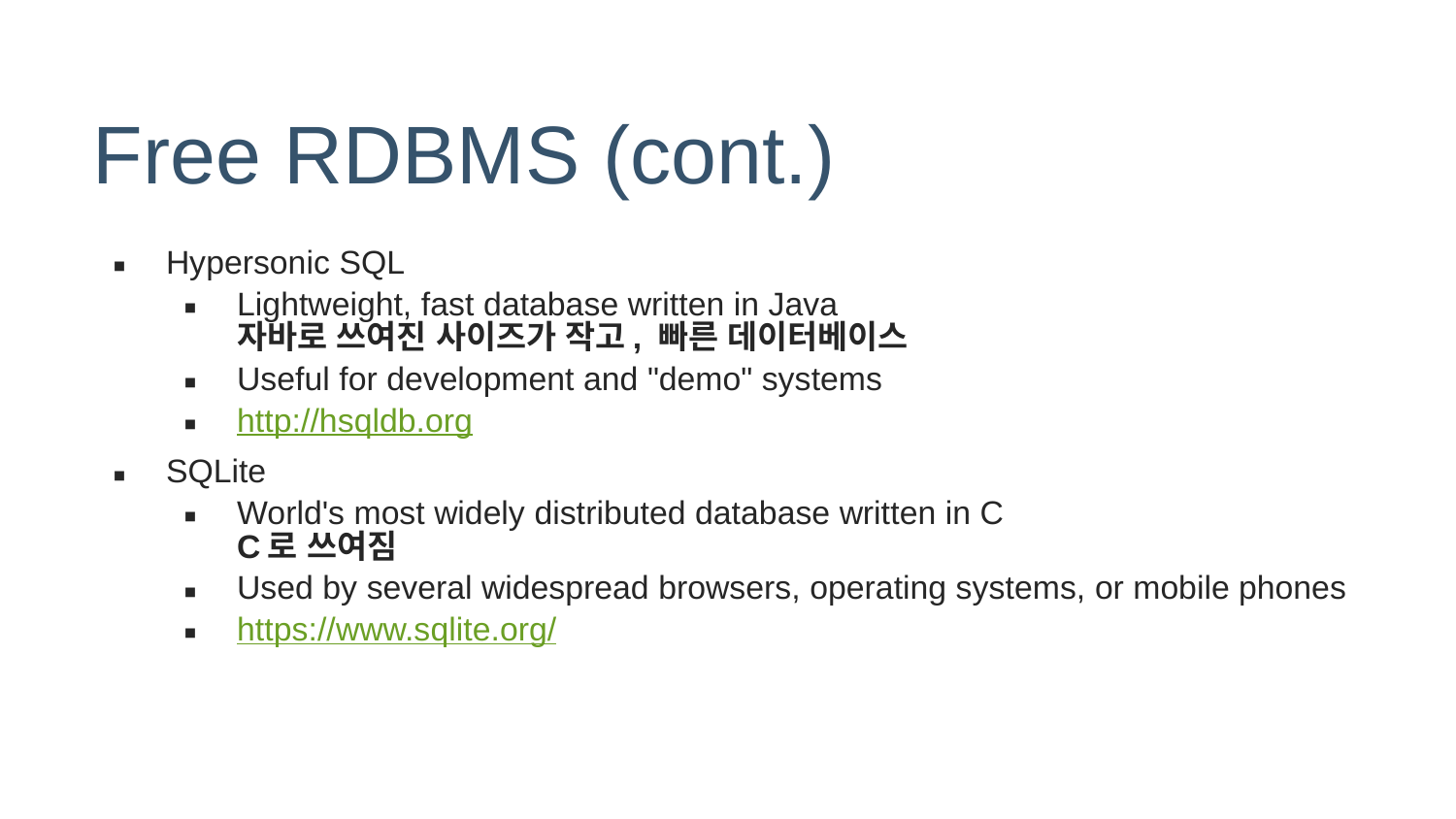

# Free RDBMS (cont.)
Hypersonic SQL
Lightweight, fast database written in Java
자바로 쓰여진 사이즈가 작고, 빠른 데이터베이스
Useful for development and "demo" systems
http://hsqldb.org
SQLite
World's most widely distributed database written in C
C로 쓰여짐
Used by several widespread browsers, operating systems, or mobile phones
https://www.sqlite.org/